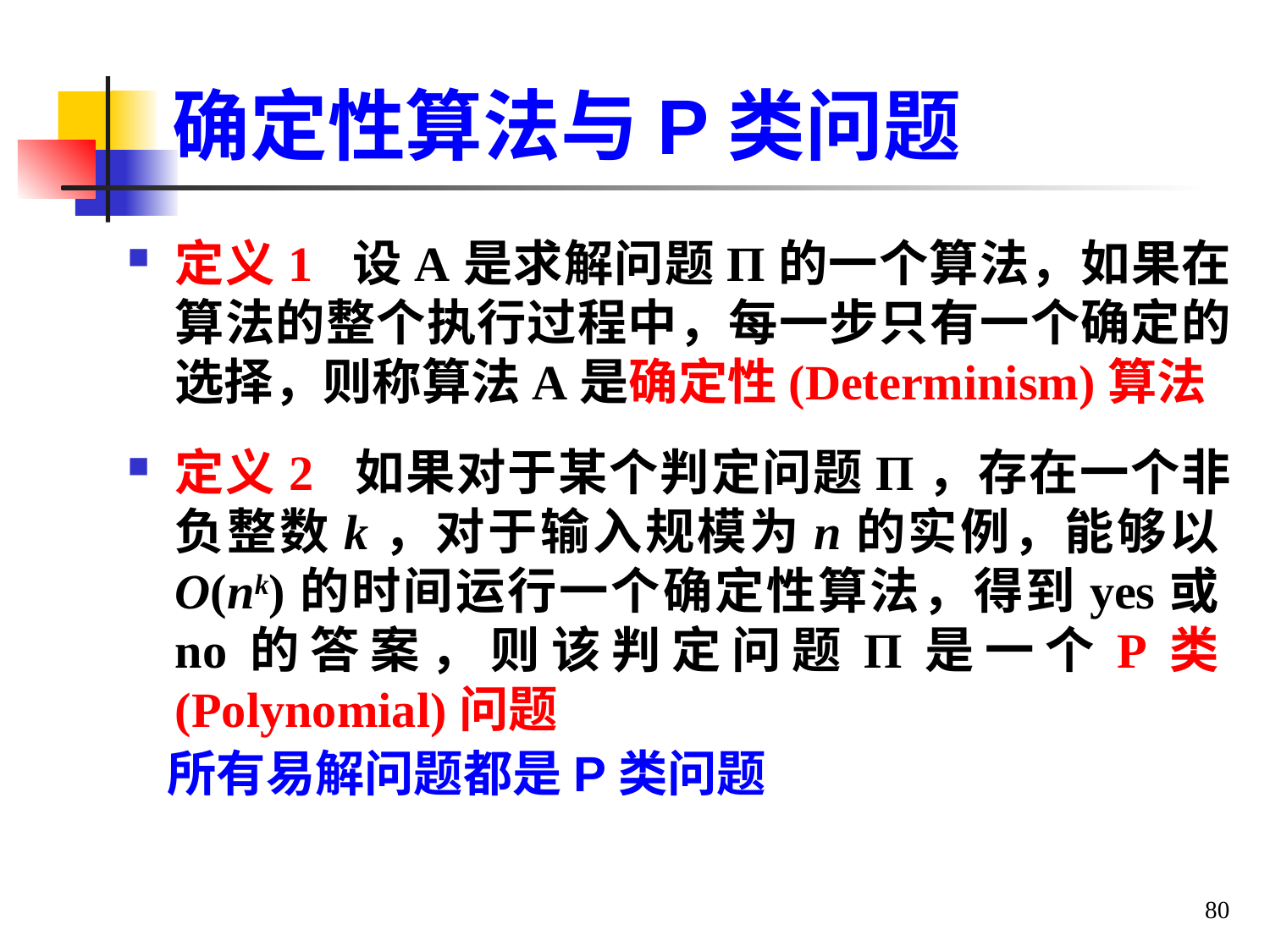

# 确定性算法与P类问题
定义1  设A是求解问题Π的一个算法，如果在算法的整个执行过程中，每一步只有一个确定的选择，则称算法A是确定性(Determinism)算法
定义2  如果对于某个判定问题Π，存在一个非负整数k，对于输入规模为n的实例，能够以O(nk)的时间运行一个确定性算法，得到yes或no的答案，则该判定问题Π是一个P类(Polynomial)问题

所有易解问题都是P类问题
80